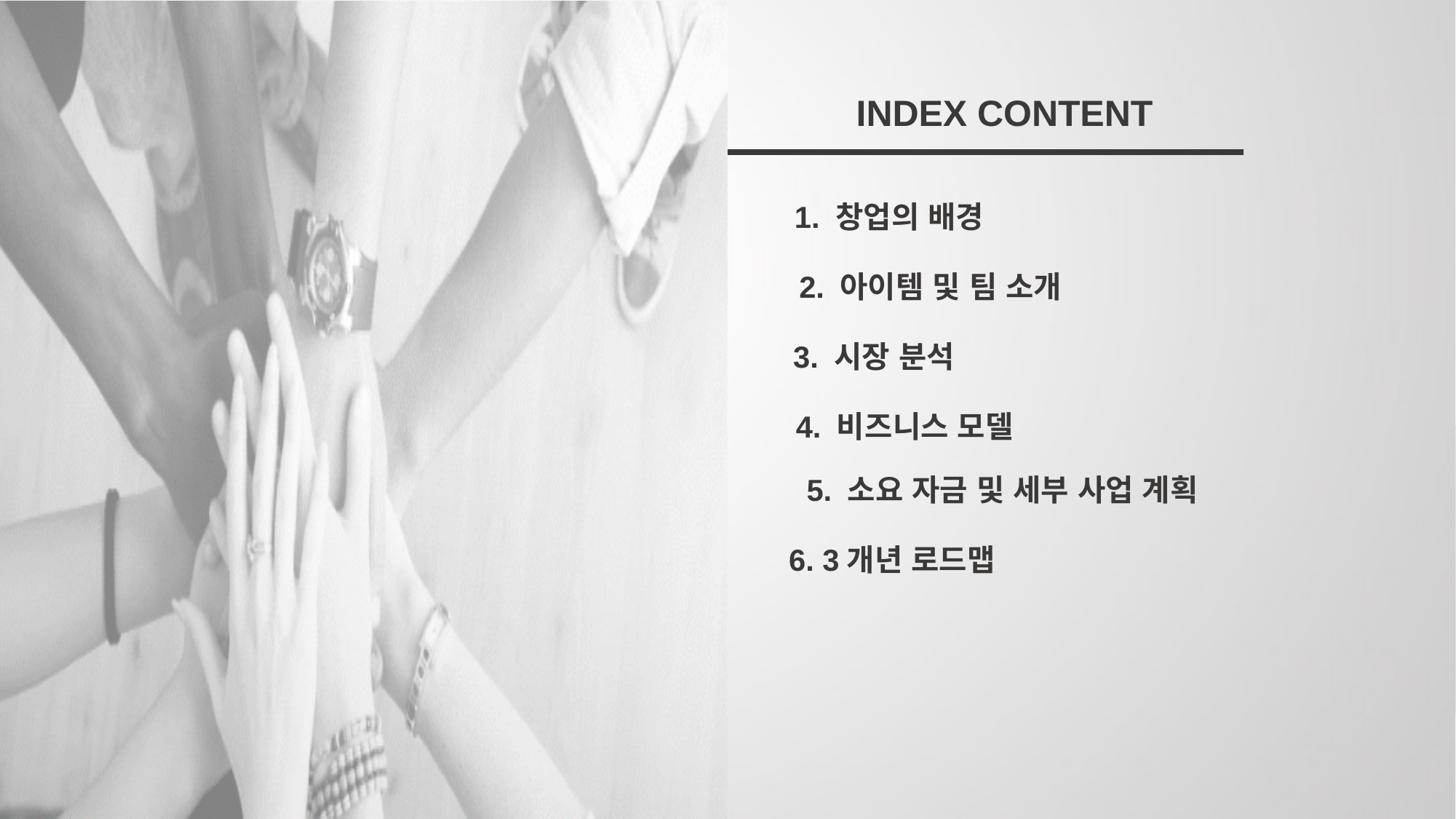

INDEX CONTENT
1. 창업의 배경
2. 아이템 및 팀 소개
3. 시장 분석
4. 비즈니스 모델
5. 소요 자금 및 세부 사업 계획

6. 3개년 로드맵